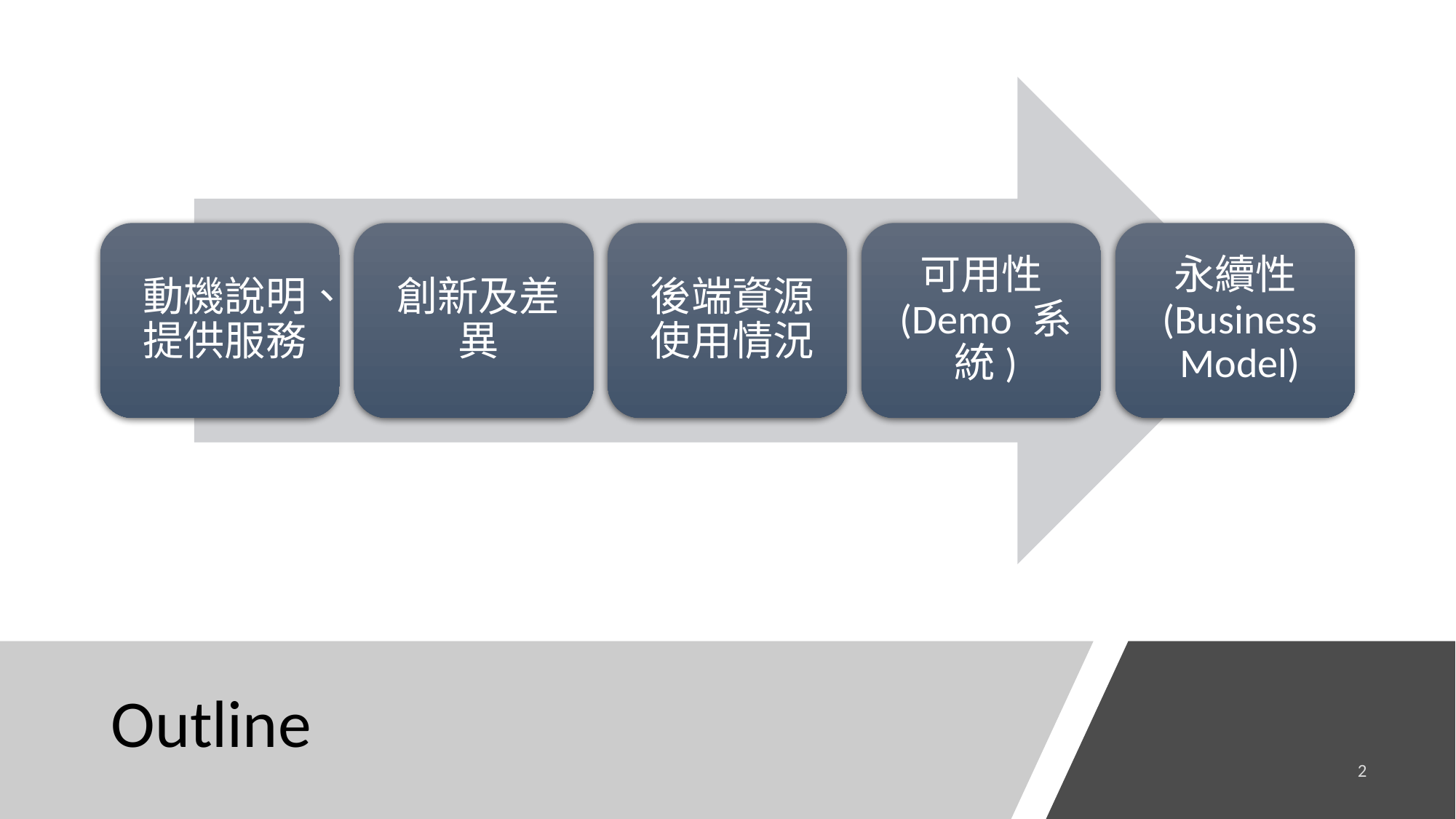

動機說明、提供服務
創新及差異
後端資源使用情況
可用性(Demo 系統)
永續性(Business Model)

# Outline
2